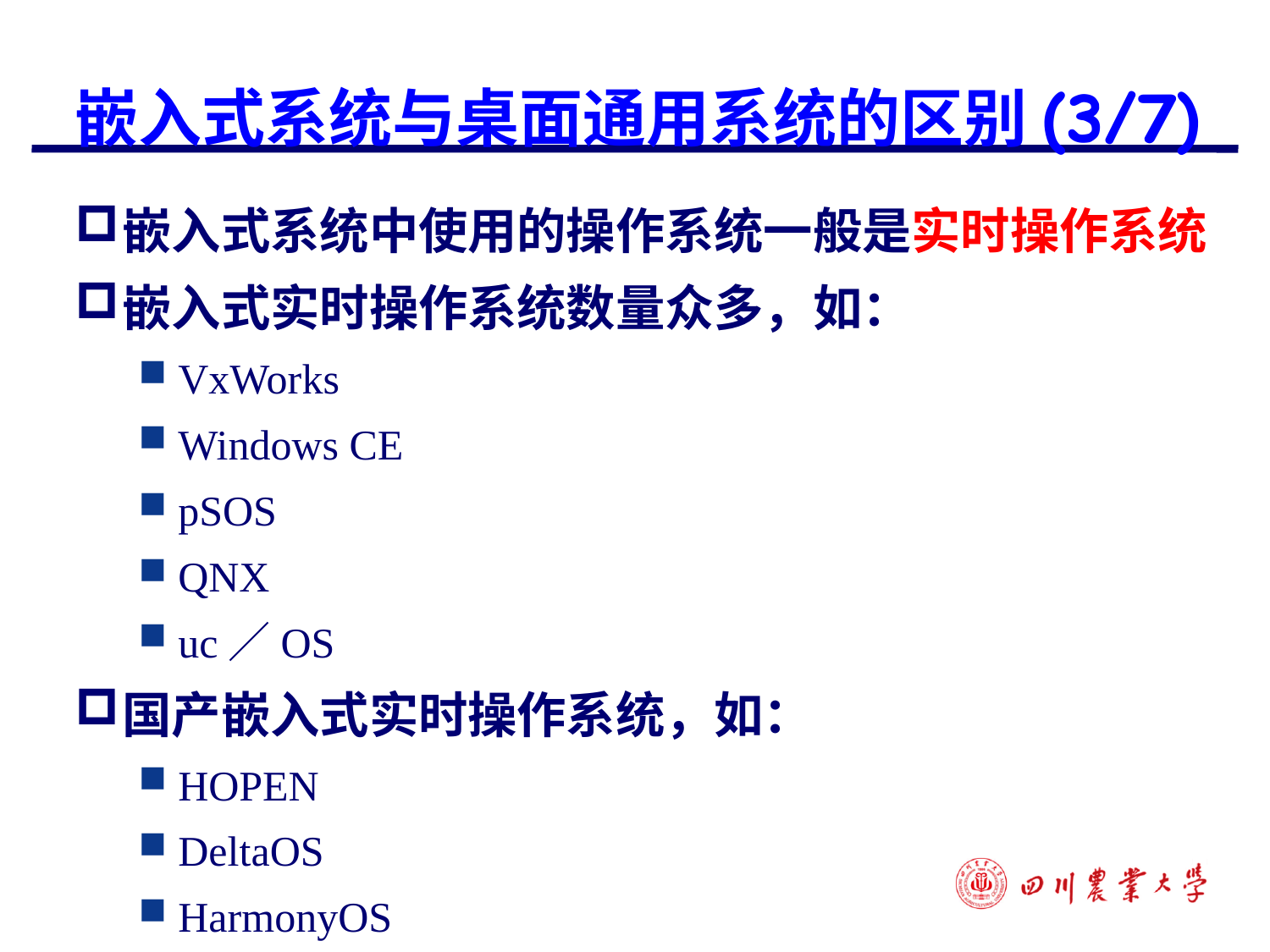

嵌入式系统与桌面通用系统的区别(3/7)
嵌入式系统中使用的操作系统一般是实时操作系统
嵌入式实时操作系统数量众多，如：
VxWorks
Windows CE
pSOS
QNX
uc／OS
国产嵌入式实时操作系统，如：
HOPEN
DeltaOS
HarmonyOS